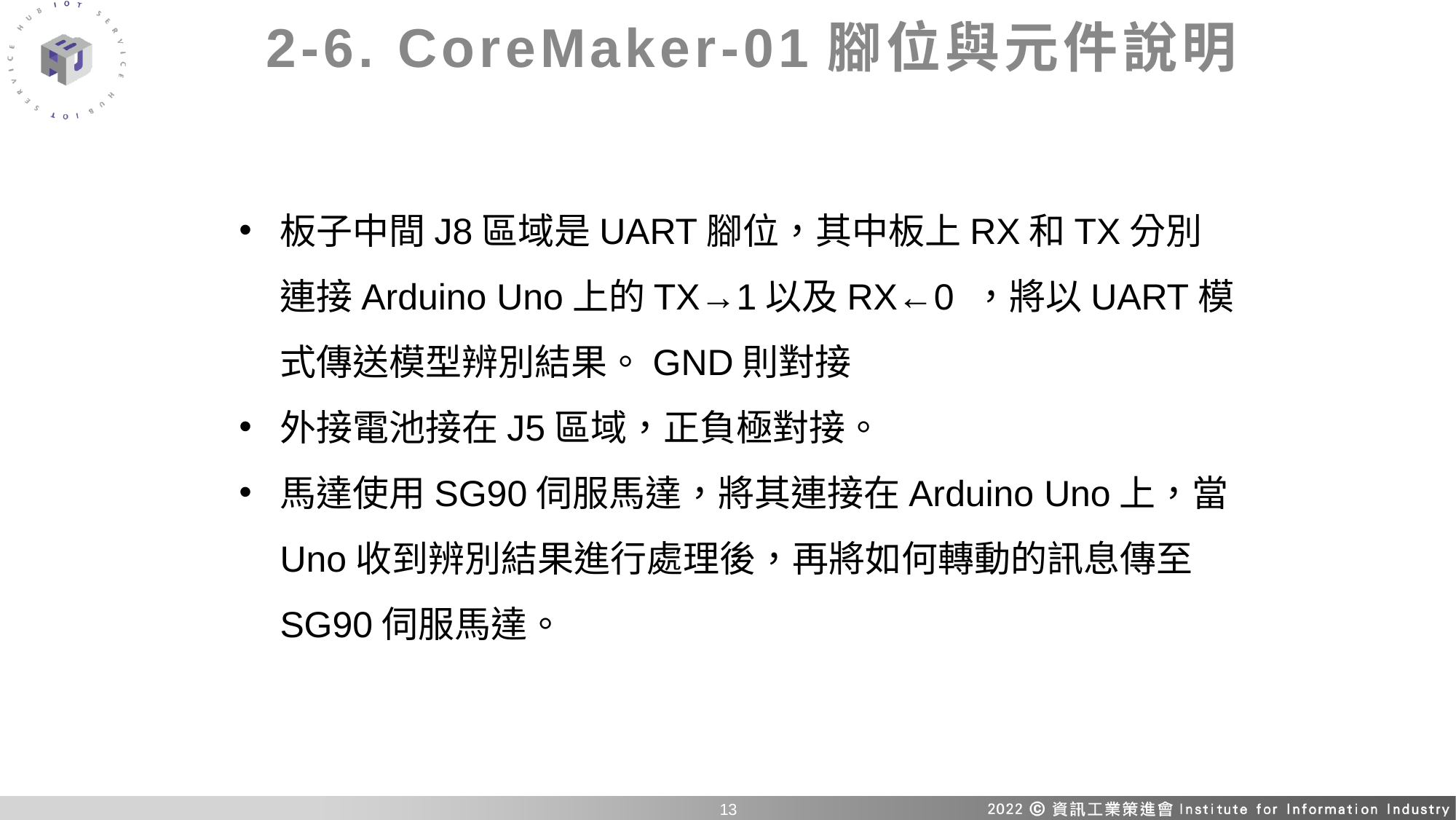

# 2-6. CoreMaker-01腳位與元件說明
板子中間J8區域是UART腳位，其中板上RX和TX分別連接Arduino Uno上的TX→1以及RX←0 ，將以UART模式傳送模型辨別結果。GND則對接
外接電池接在J5區域，正負極對接。
馬達使用SG90伺服馬達，將其連接在Arduino Uno上，當Uno收到辨別結果進行處理後，再將如何轉動的訊息傳至SG90伺服馬達。

13